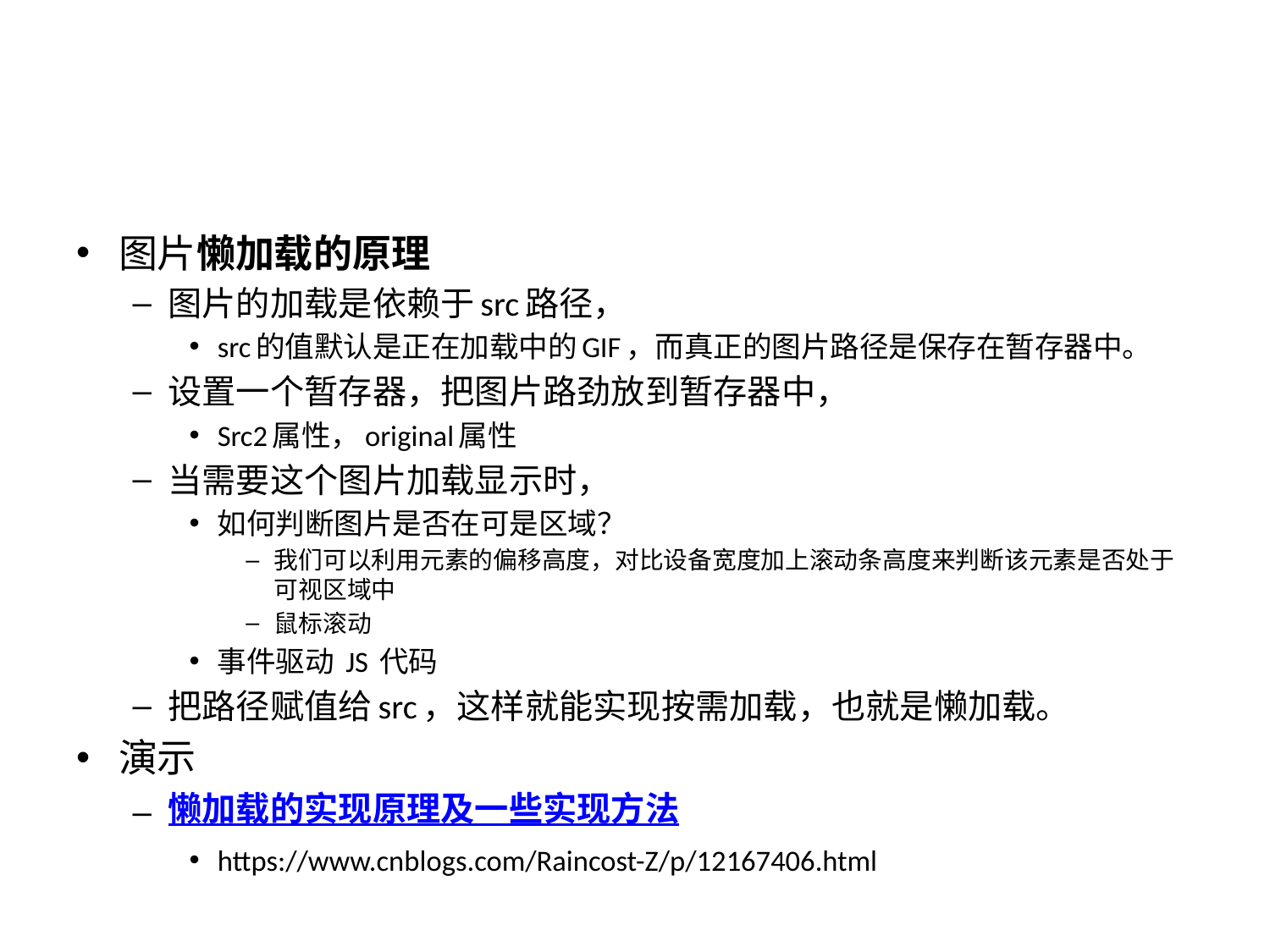

#
图片懒加载的原理
图片的加载是依赖于src路径，
src的值默认是正在加载中的GIF，而真正的图片路径是保存在暂存器中。
设置一个暂存器，把图片路劲放到暂存器中，
Src2属性，original属性
当需要这个图片加载显示时，
如何判断图片是否在可是区域？
我们可以利用元素的偏移高度，对比设备宽度加上滚动条高度来判断该元素是否处于可视区域中
鼠标滚动
事件驱动 JS 代码
把路径赋值给src，这样就能实现按需加载，也就是懒加载。
演示
懒加载的实现原理及一些实现方法
https://www.cnblogs.com/Raincost-Z/p/12167406.html